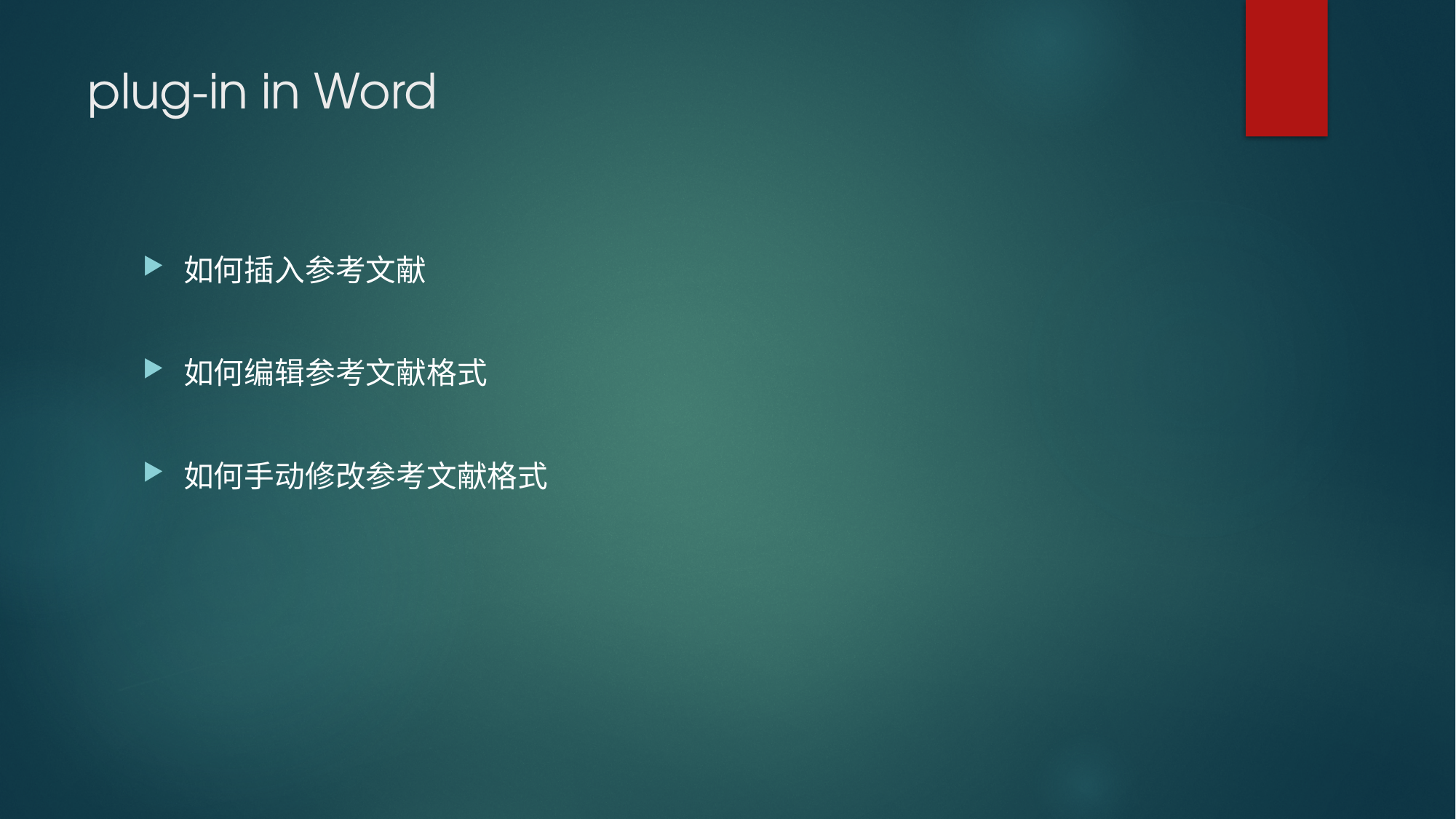

# plug-in in Word
如何插入参考文献

如何编辑参考文献格式

如何手动修改参考文献格式